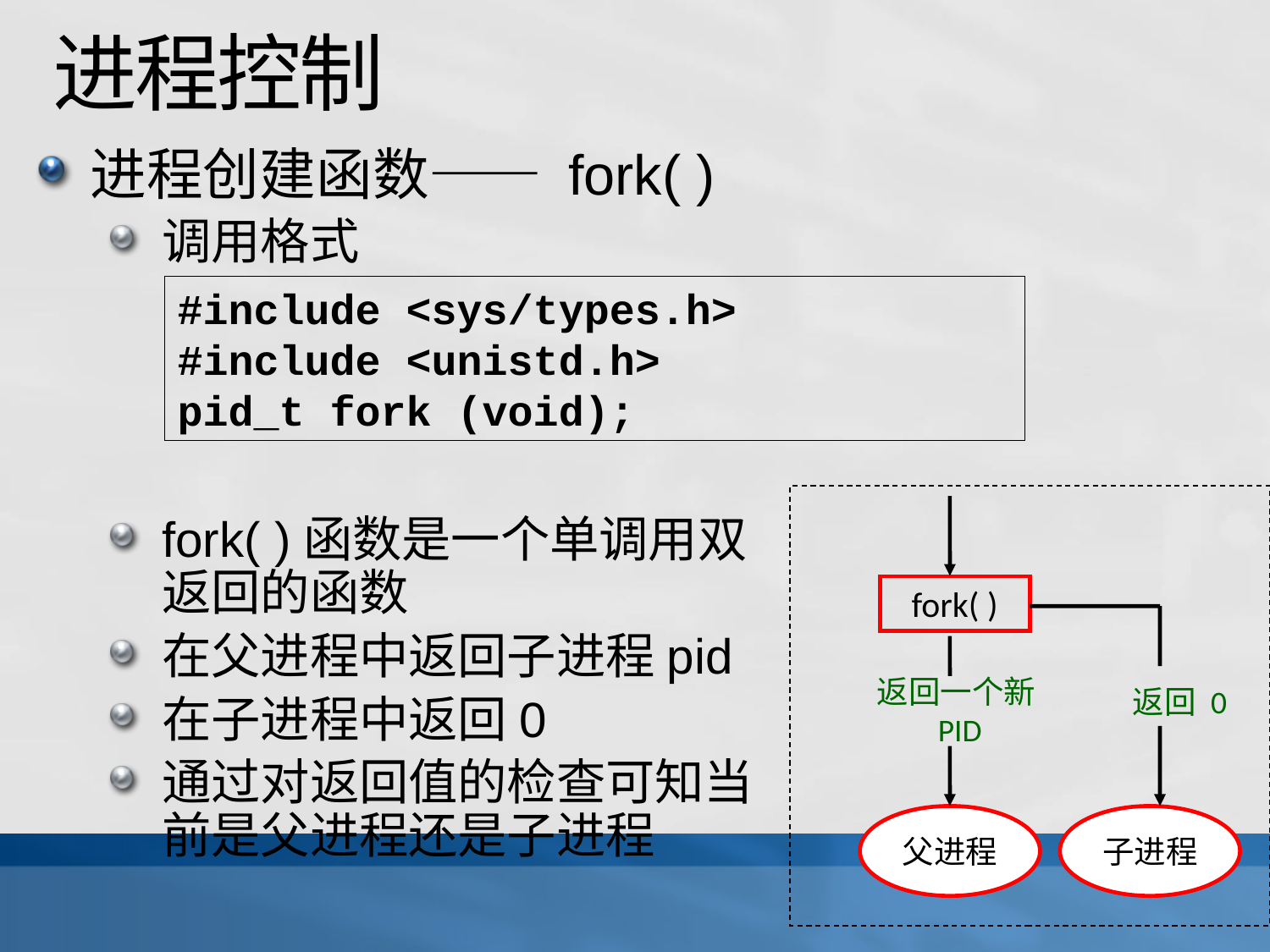

# 进程控制
进程创建函数—— fork( )
调用格式

fork( )函数是一个单调用双返回的函数
在父进程中返回子进程pid
在子进程中返回0
通过对返回值的检查可知当前是父进程还是子进程
#include <sys/types.h>
#include <unistd.h>
pid_t fork (void);

fork( )

返回一个新PID
返回 0

父进程
子进程